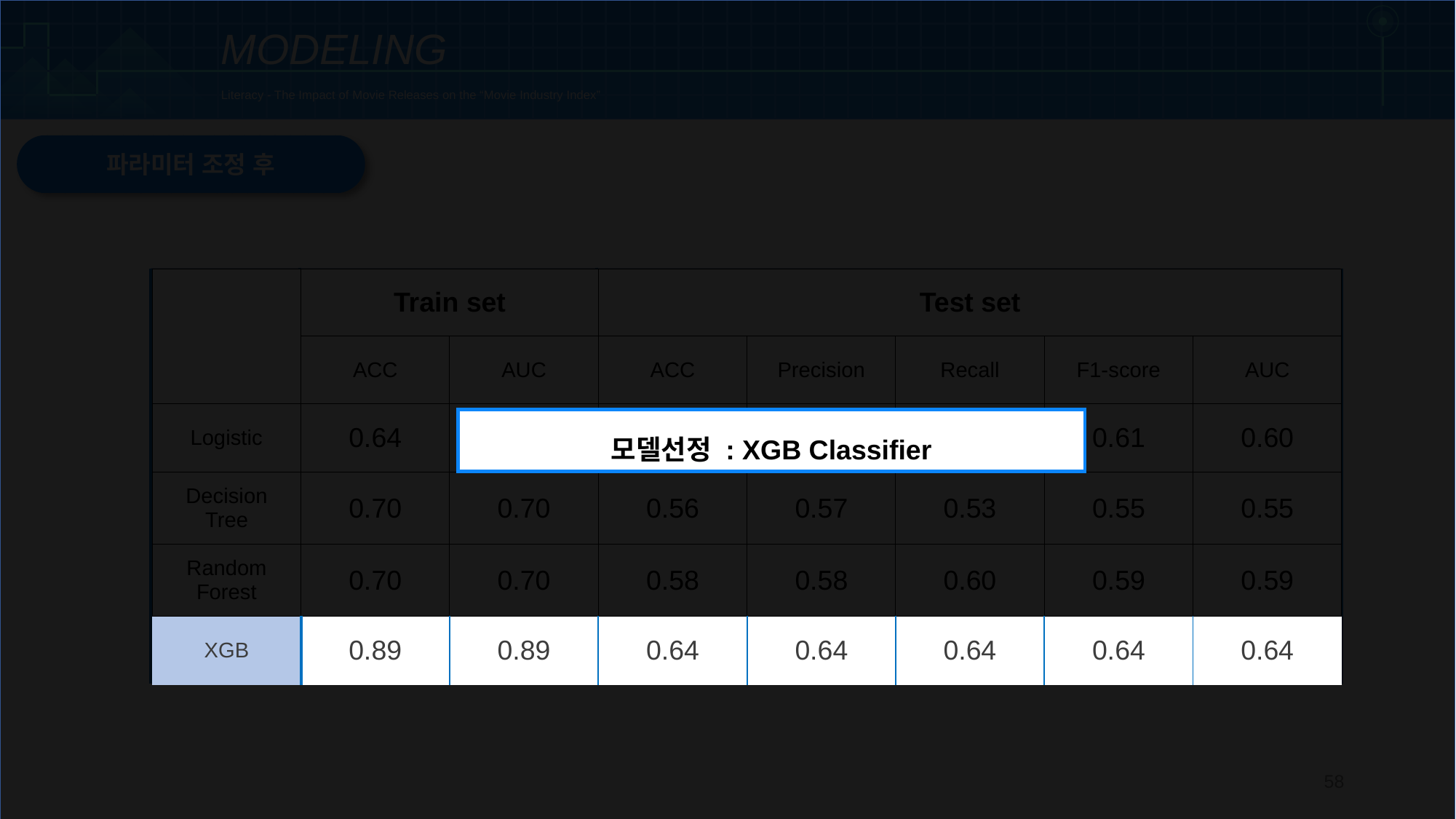

|  |  |  |  |  |  |  |  |  |  |  |  |  |  |  |  |  |  |  |  |  |  |  |  |  |  |  |  |  |  |  |  |  |  |  |  |  |  |  |  |  |  |  |  |  |  |  |  |  |  |  |  |  |  |  |  |  |  |  |  |
| --- | --- | --- | --- | --- | --- | --- | --- | --- | --- | --- | --- | --- | --- | --- | --- | --- | --- | --- | --- | --- | --- | --- | --- | --- | --- | --- | --- | --- | --- | --- | --- | --- | --- | --- | --- | --- | --- | --- | --- | --- | --- | --- | --- | --- | --- | --- | --- | --- | --- | --- | --- | --- | --- | --- | --- | --- | --- | --- | --- |
|  |  |  |  |  |  |  |  |  |  |  |  |  |  |  |  |  |  |  |  |  |  |  |  |  |  |  |  |  |  |  |  |  |  |  |  |  |  |  |  |  |  |  |  |  |  |  |  |  |  |  |  |  |  |  |  |  |  |  |  |
|  |  |  |  |  |  |  |  |  |  |  |  |  |  |  |  |  |  |  |  |  |  |  |  |  |  |  |  |  |  |  |  |  |  |  |  |  |  |  |  |  |  |  |  |  |  |  |  |  |  |  |  |  |  |  |  |  |  |  |  |
|  |  |  |  |  |  |  |  |  |  |  |  |  |  |  |  |  |  |  |  |  |  |  |  |  |  |  |  |  |  |  |  |  |  |  |  |  |  |  |  |  |  |  |  |  |  |  |  |  |  |  |  |  |  |  |  |  |  |  |  |
|  |  |  |  |  |  |  |  |  |  |  |  |  |  |  |  |  |  |  |  |  |  |  |  |  |  |  |  |  |  |  |  |  |  |  |  |  |  |  |  |  |  |  |  |  |  |  |  |  |  |  |  |  |  |  |  |  |  |  |  |

MODELING
Literacy - The Impact of Movie Releases on the “Movie Industry Index”

파라미터 조정 후
|  | Train set |  | Test set |  |  |  |  |
| --- | --- | --- | --- | --- | --- | --- | --- |
|  | ACC | AUC | ACC | Precision | Recall | F1-score | AUC |
| Logistic | 0.64 | 0.63 | 0.61 | 0.61 | 0.60 | 0.61 | 0.60 |
| Decision Tree | 0.70 | 0.70 | 0.56 | 0.57 | 0.53 | 0.55 | 0.55 |
| Random Forest | 0.70 | 0.70 | 0.58 | 0.58 | 0.60 | 0.59 | 0.59 |
| XGB | 0.89 | 0.89 | 0.64 | 0.64 | 0.64 | 0.64 | 0.64 |
|  | Train set |  | Test set |  |  |  |  |
| --- | --- | --- | --- | --- | --- | --- | --- |
|  | ACC | AUC | ACC | Precision | Recall | F1-score | AUC |
| Logistic | 0.64 | 0.63 | 0.61 | 0.61 | 0.60 | 0.61 | 0.60 |
| Decision Tree | 0.70 | 0.70 | 0.56 | 0.57 | 0.53 | 0.55 | 0.55 |
| Random Forest | 0.70 | 0.70 | 0.58 | 0.58 | 0.60 | 0.59 | 0.59 |
| XGB | 0.89 | 0.89 | 0.64 | 0.64 | 0.64 | 0.64 | 0.64 |
|  |
| --- |
모델선정 : XGB Classifier
58